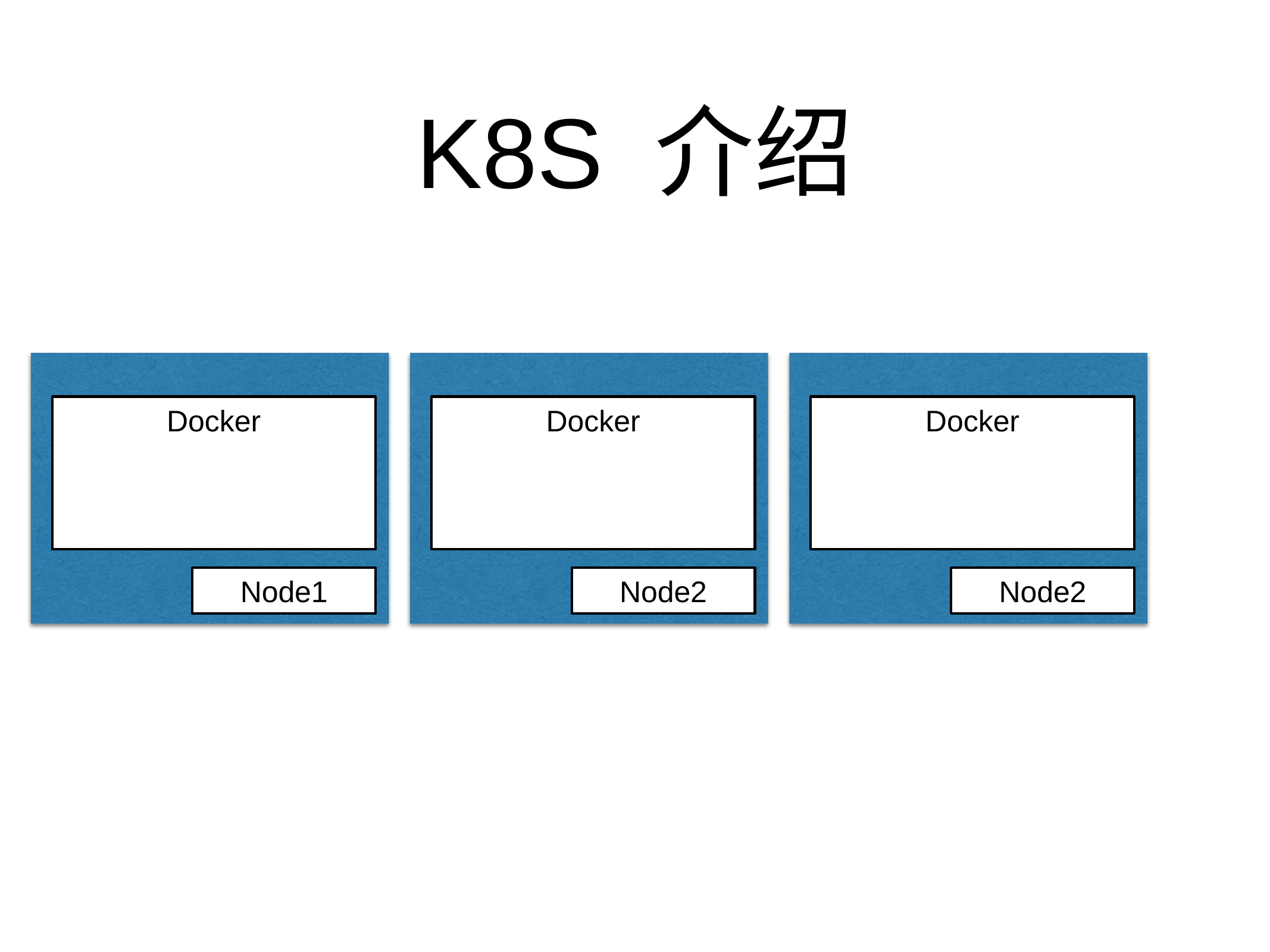

# K8S 介绍

Docker

cker
Docker

cker
Docker

cker
Node1
Node2
Node2